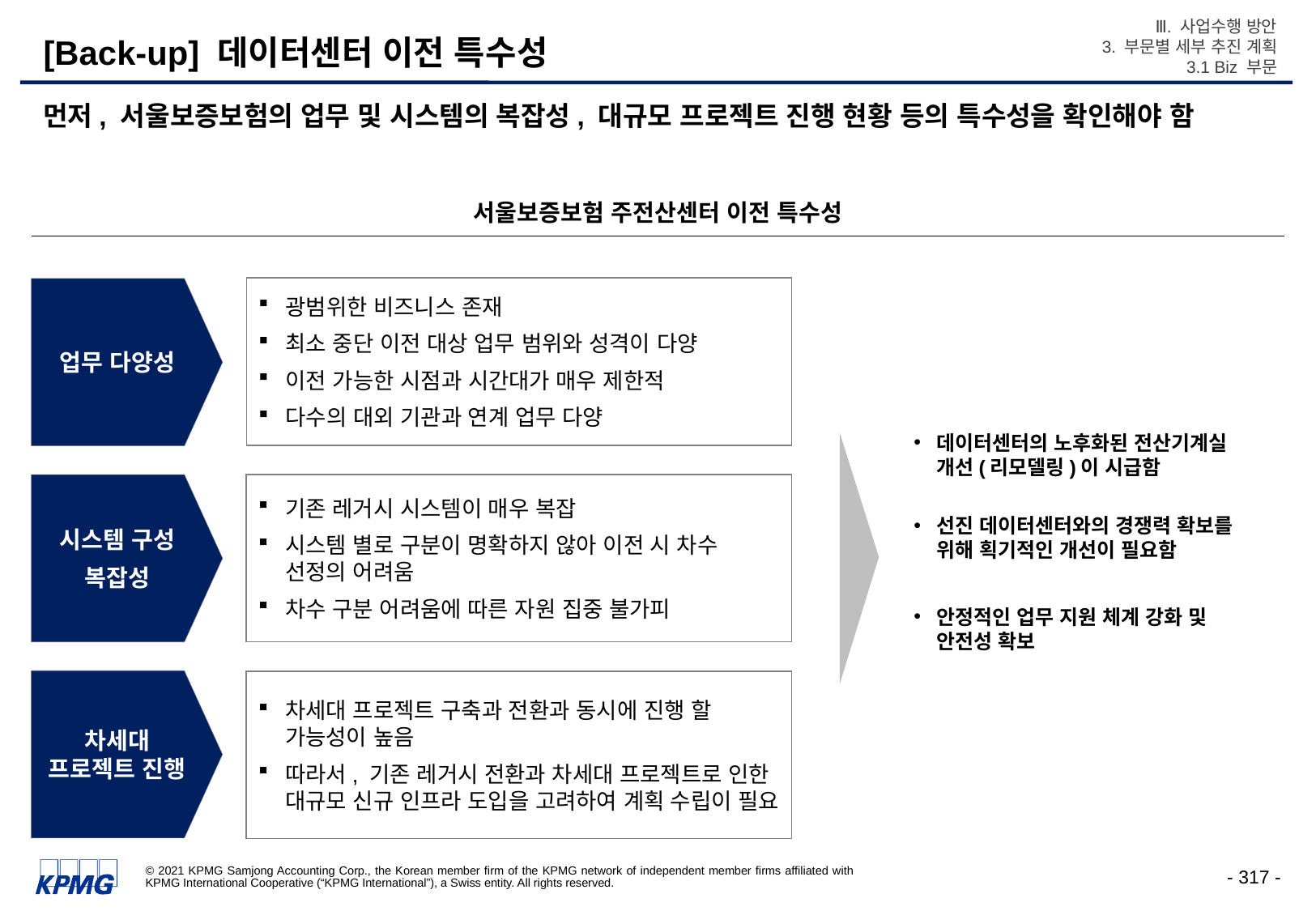

Ⅲ. 사업수행 방안
3. 부문별 세부 추진 계획
3.1 Biz 부문
# [Back-up] 데이터센터 이전 특수성
먼저, 서울보증보험의 업무 및 시스템의 복잡성, 대규모 프로젝트 진행 현황 등의 특수성을 확인해야 함
서울보증보험 주전산센터 이전 특수성
광범위한 비즈니스 존재
최소 중단 이전 대상 업무 범위와 성격이 다양
이전 가능한 시점과 시간대가 매우 제한적
다수의 대외 기관과 연계 업무 다양
업무 다양성
데이터센터의 노후화된 전산기계실 개선(리모델링)이 시급함

선진 데이터센터와의 경쟁력 확보를 위해 획기적인 개선이 필요함

안정적인 업무 지원 체계 강화 및 안전성 확보

시스템 구성
복잡성
기존 레거시 시스템이 매우 복잡
시스템 별로 구분이 명확하지 않아 이전 시 차수 선정의 어려움
차수 구분 어려움에 따른 자원 집중 불가피

차세대 프로젝트 진행
차세대 프로젝트 구축과 전환과 동시에 진행 할 가능성이 높음
따라서, 기존 레거시 전환과 차세대 프로젝트로 인한 대규모 신규 인프라 도입을 고려하여 계획 수립이 필요